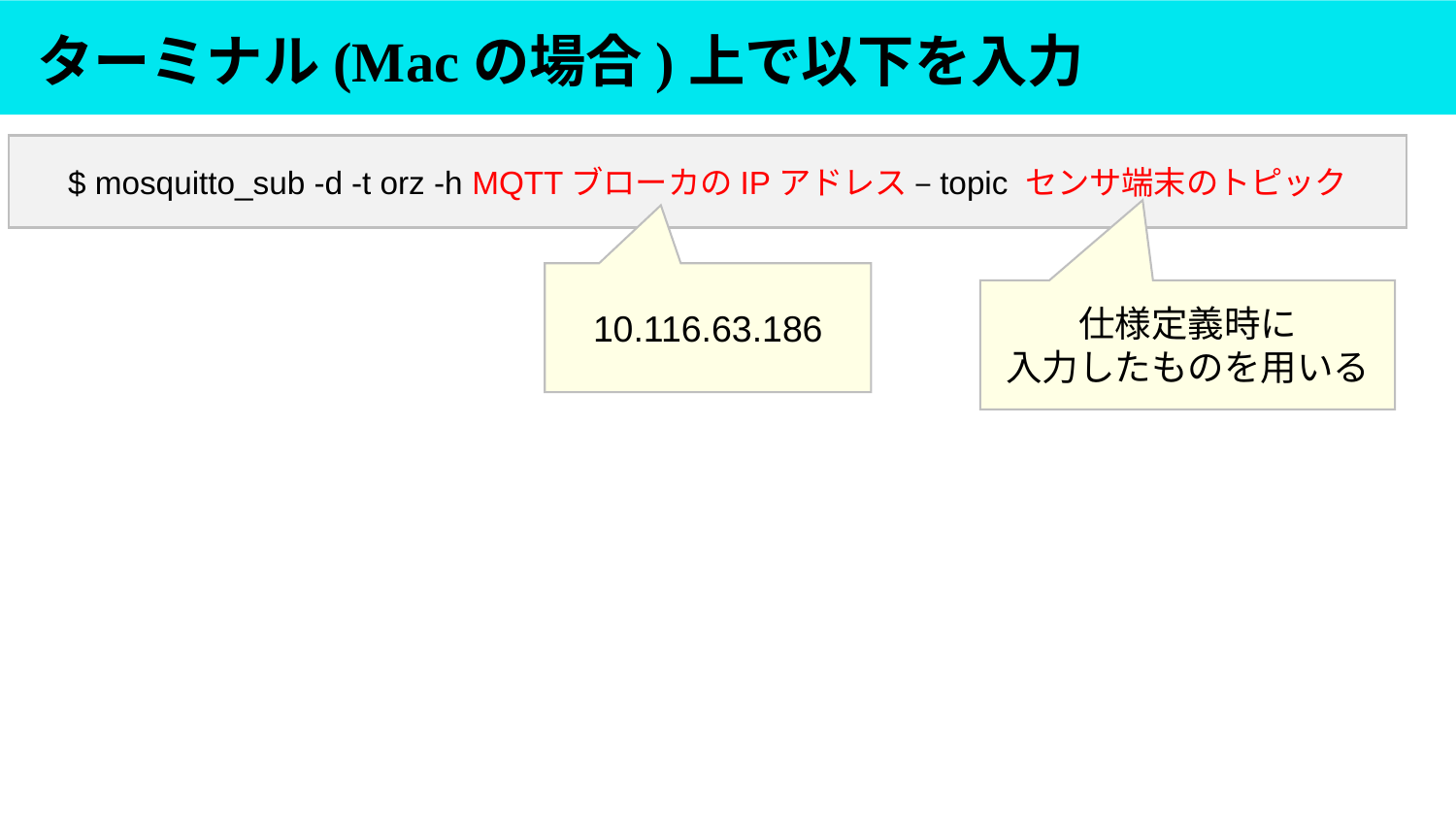

# ターミナル(Macの場合)上で以下を入力
$ mosquitto_sub -d -t orz -h MQTTブローカのIPアドレス –topic センサ端末のトピック
10.116.63.186
仕様定義時に
入力したものを用いる